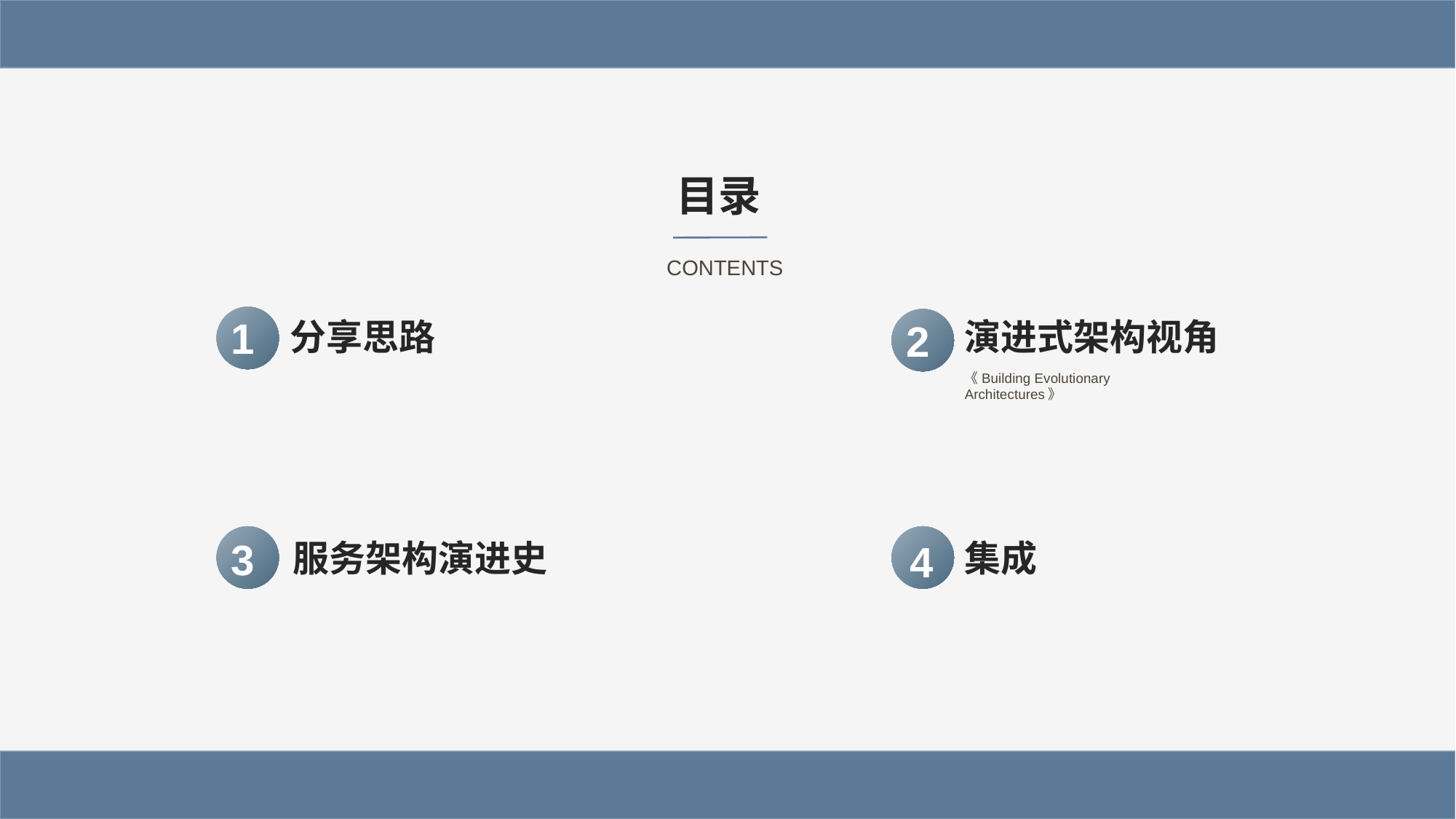

目录
CONTENTS
1

分享思路

演进式架构视角
2
《Building Evolutionary Architectures》

3
服务架构演进史
4
4
集成